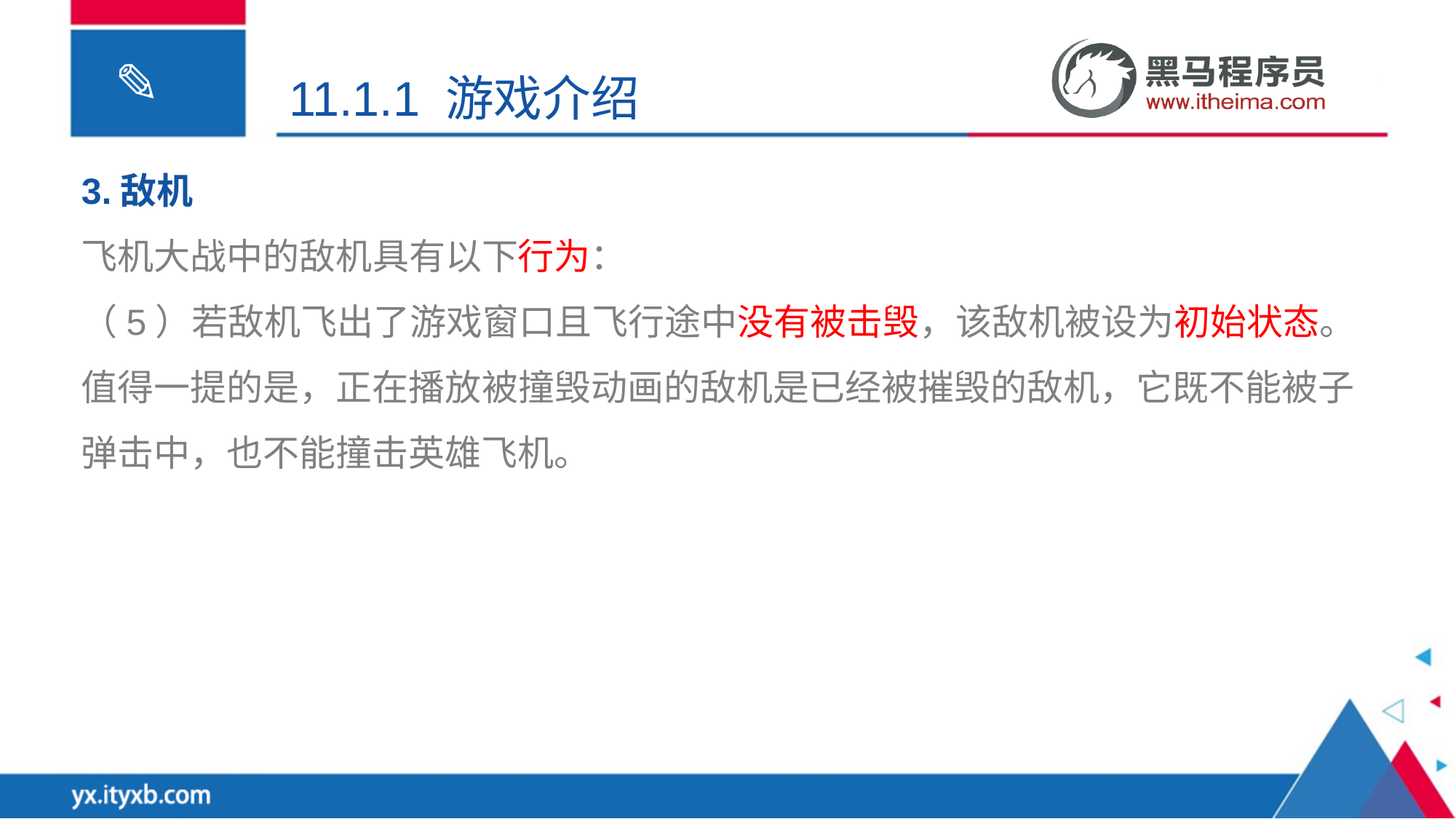

11.1.1 游戏介绍
3.敌机
飞机大战中的敌机具有以下行为：
（5）若敌机飞出了游戏窗口且飞行途中没有被击毁，该敌机被设为初始状态。
值得一提的是，正在播放被撞毁动画的敌机是已经被摧毁的敌机，它既不能被子弹击中，也不能撞击英雄飞机。